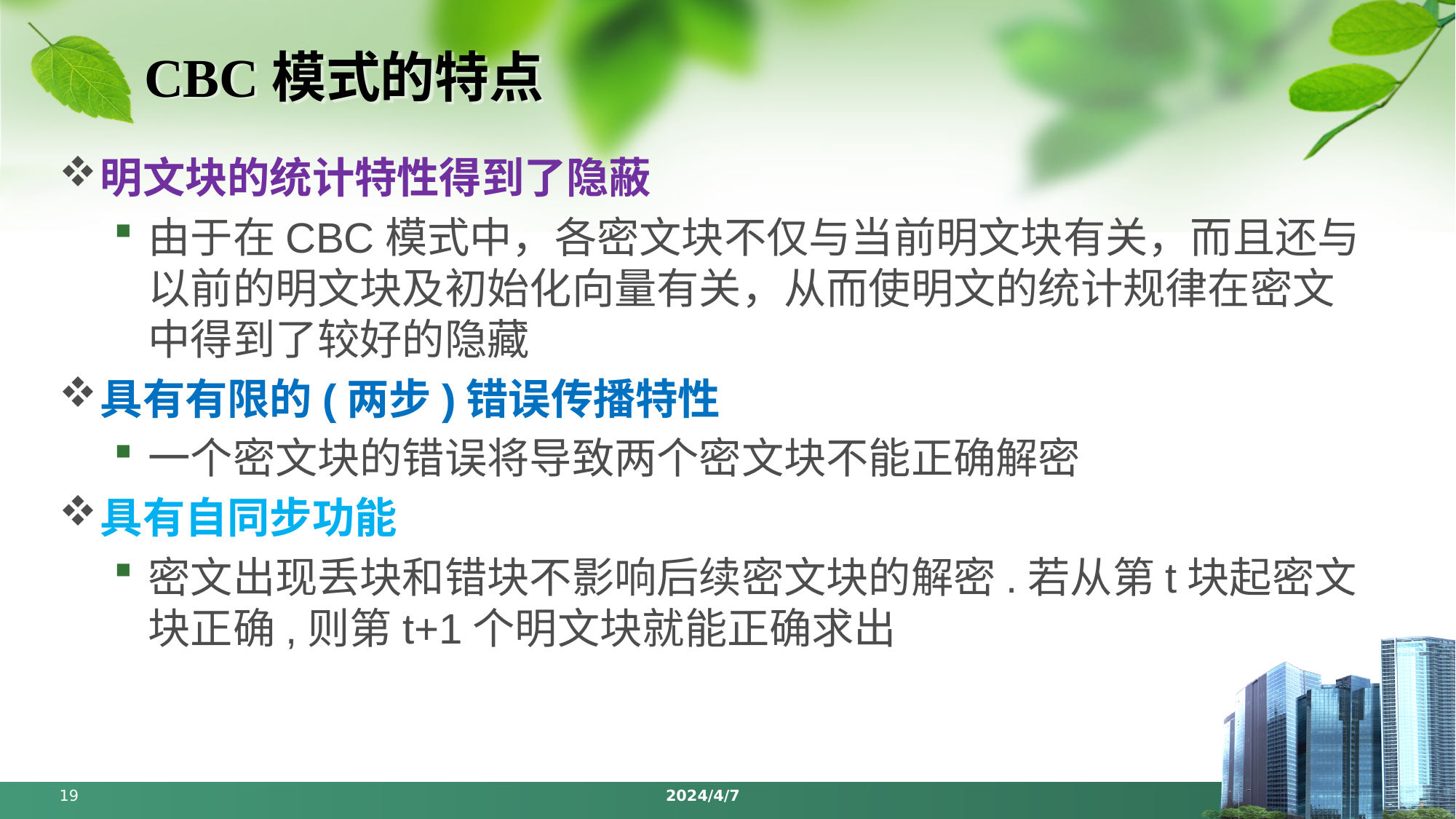

# CBC模式的特点
明文块的统计特性得到了隐蔽
由于在CBC模式中，各密文块不仅与当前明文块有关，而且还与以前的明文块及初始化向量有关，从而使明文的统计规律在密文中得到了较好的隐藏
具有有限的(两步)错误传播特性
一个密文块的错误将导致两个密文块不能正确解密
具有自同步功能
密文出现丢块和错块不影响后续密文块的解密.若从第t块起密文块正确,则第t+1个明文块就能正确求出

19
2024/4/7